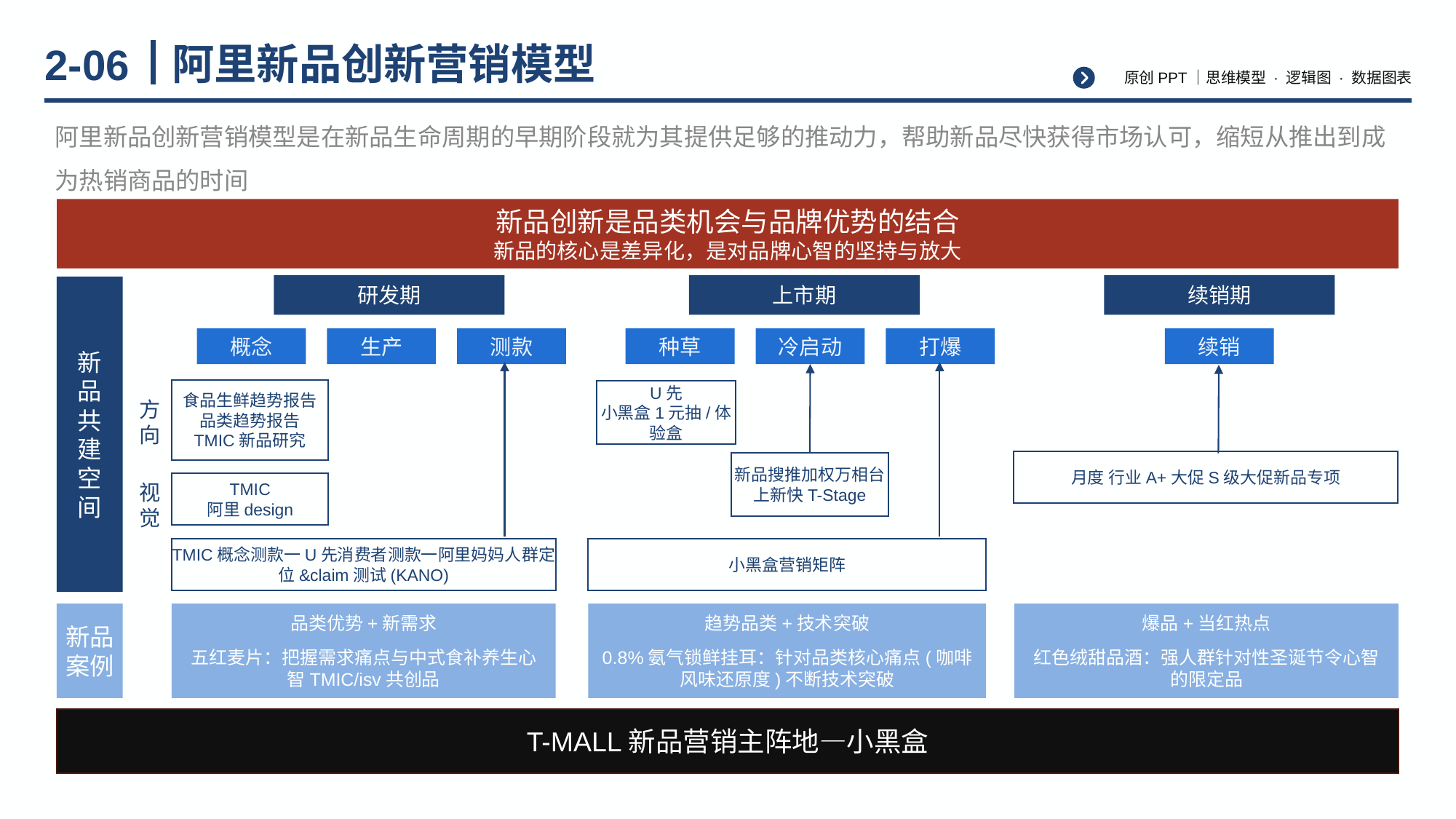

# 阿里新品创新营销模型
2-06
阿里新品创新营销模型是在新品生命周期的早期阶段就为其提供足够的推动力，帮助新品尽快获得市场认可，缩短从推出到成为热销商品的时间
新品创新是品类机会与品牌优势的结合
新品的核心是差异化，是对品牌心智的坚持与放大
研发期
上市期
续销期
新品共建空间
概念
生产
测款
种草
冷启动
打爆
续销
食品生鲜趋势报告
品类趋势报告
TMIC新品研究
U先
小黑盒1元抽/体验盒
方向
月度 行业A+大促S级大促新品专项
新品搜推加权万相台上新快T-Stage
TMIC
阿里design
视觉
TMIC概念测款一U先消费者测款一阿里妈妈人群定位&claim测试(KANO)
小黑盒营销矩阵
新品
案例
品类优势+新需求

五红麦片：把握需求痛点与中式食补养生心智TMIC/isv共创品
趋势品类+技术突破

0.8%氨气锁鲜挂耳：针对品类核心痛点(咖啡风味还原度)不断技术突破
爆品+当红热点

红色绒甜品酒：强人群针对性圣诞节令心智的限定品
T-MALL新品营销主阵地—小黑盒